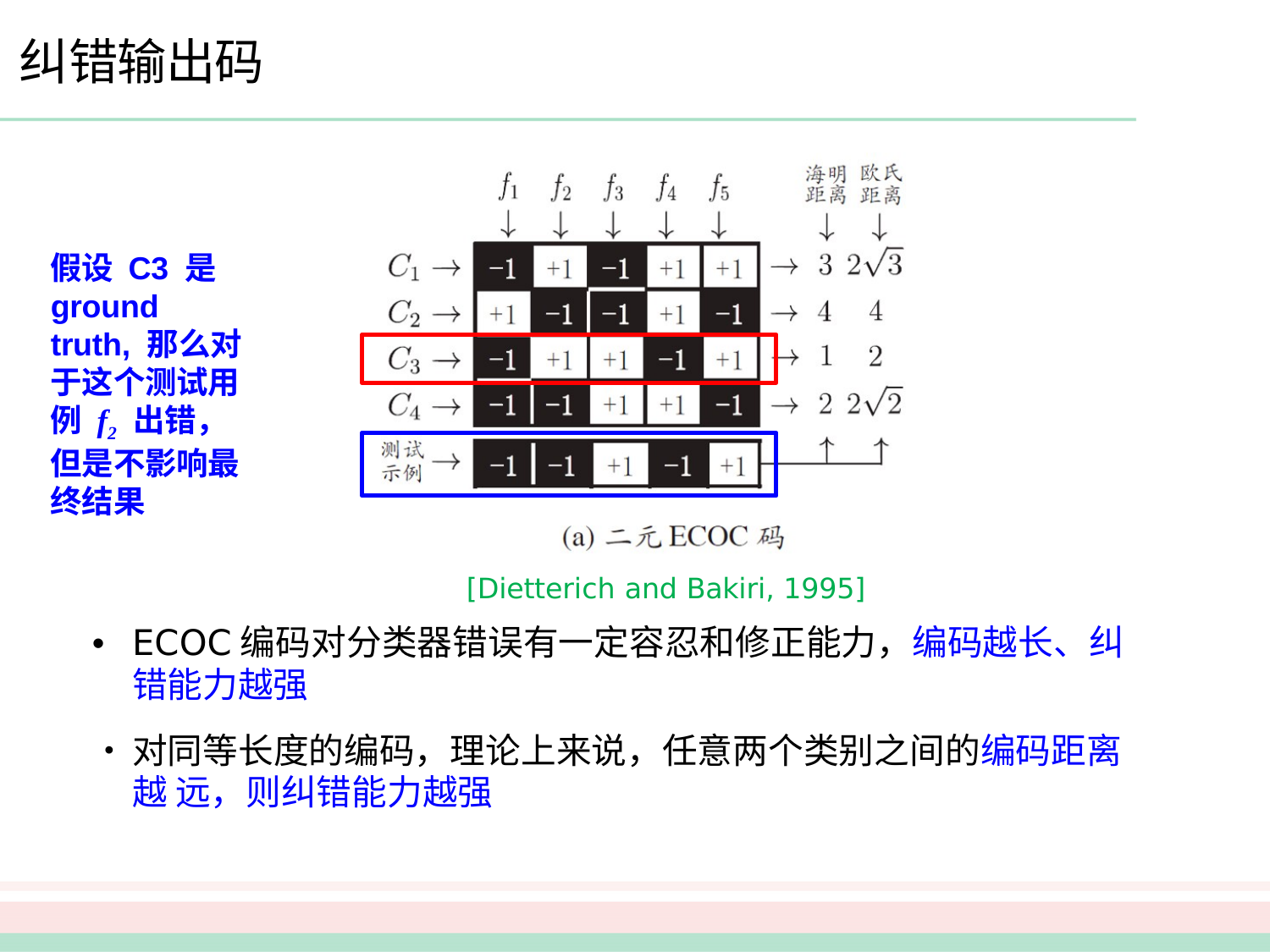

# 纠错输出码

假设 C3 是 ground truth, 那么对于这个测试用例 f2 出错，但是不影响最终结果

[Dietterich and Bakiri, 1995]
•	ECOC编码对分类器错误有一定容忍和修正能力，编码越长、纠错能力越强
•	对同等长度的编码，理论上来说，任意两个类别之间的编码距离越 远，则纠错能力越强